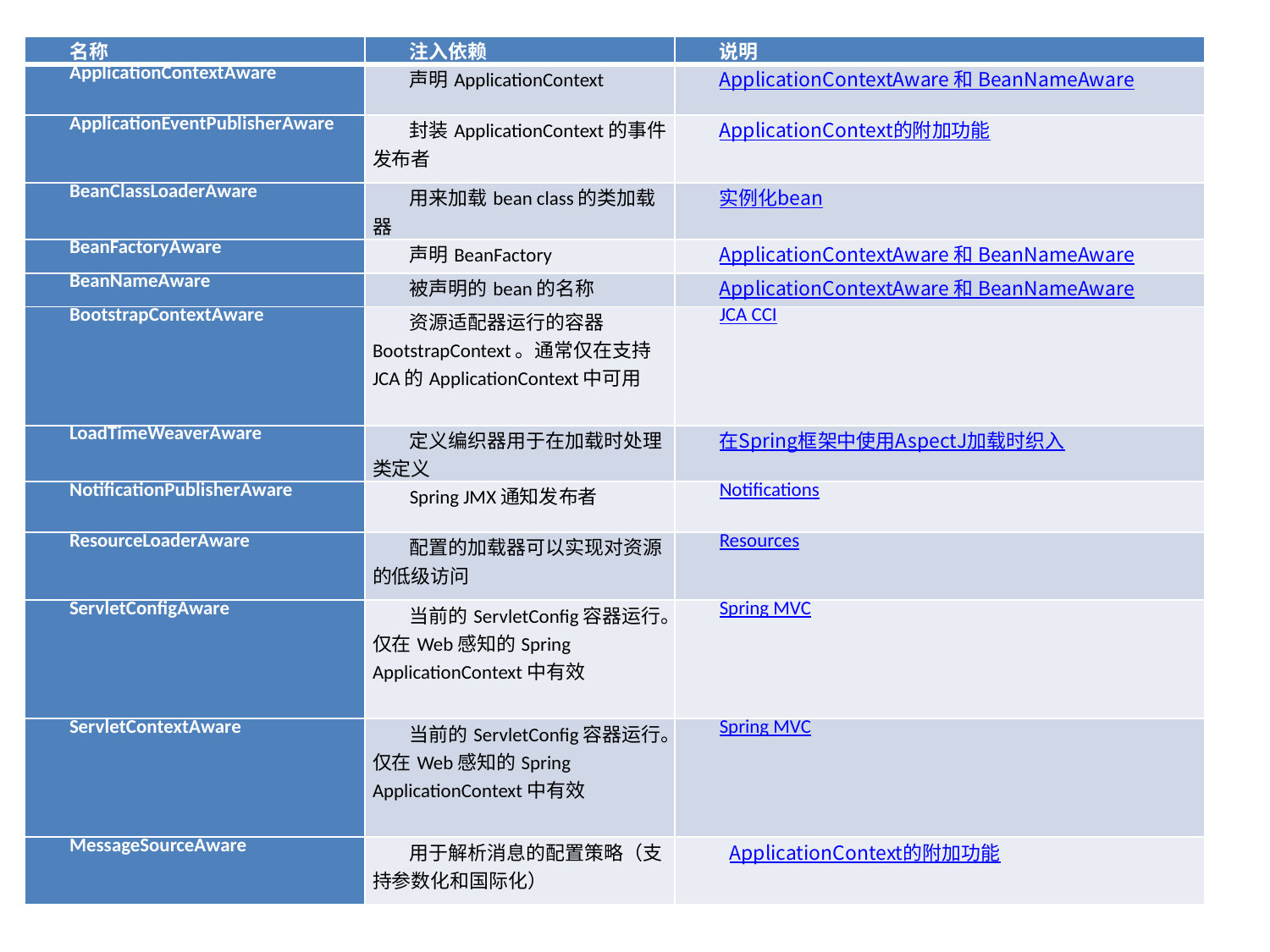

| 名称 | 注入依赖 | 说明 |
| --- | --- | --- |
| ApplicationContextAware | 声明ApplicationContext | ApplicationContextAware 和 BeanNameAware |
| ApplicationEventPublisherAware | 封装ApplicationContext的事件发布者 | ApplicationContext的附加功能 |
| BeanClassLoaderAware | 用来加载bean class的类加载器 | 实例化bean |
| BeanFactoryAware | 声明BeanFactory | ApplicationContextAware 和 BeanNameAware |
| BeanNameAware | 被声明的bean的名称 | ApplicationContextAware 和 BeanNameAware |
| BootstrapContextAware | 资源适配器运行的容器BootstrapContext。通常仅在支持JCA的ApplicationContext中可用 | JCA CCI |
| LoadTimeWeaverAware | 定义编织器用于在加载时处理类定义 | 在Spring框架中使用AspectJ加载时织入 |
| NotificationPublisherAware | Spring JMX通知发布者 | Notifications |
| ResourceLoaderAware | 配置的加载器可以实现对资源的低级访问 | Resources |
| ServletConfigAware | 当前的ServletConfig容器运行。仅在Web感知的Spring ApplicationContext中有效 | Spring MVC |
| ServletContextAware | 当前的ServletConfig容器运行。仅在Web感知的Spring ApplicationContext中有效 | Spring MVC |
| MessageSourceAware | 用于解析消息的配置策略（支持参数化和国际化） | ApplicationContext的附加功能 |